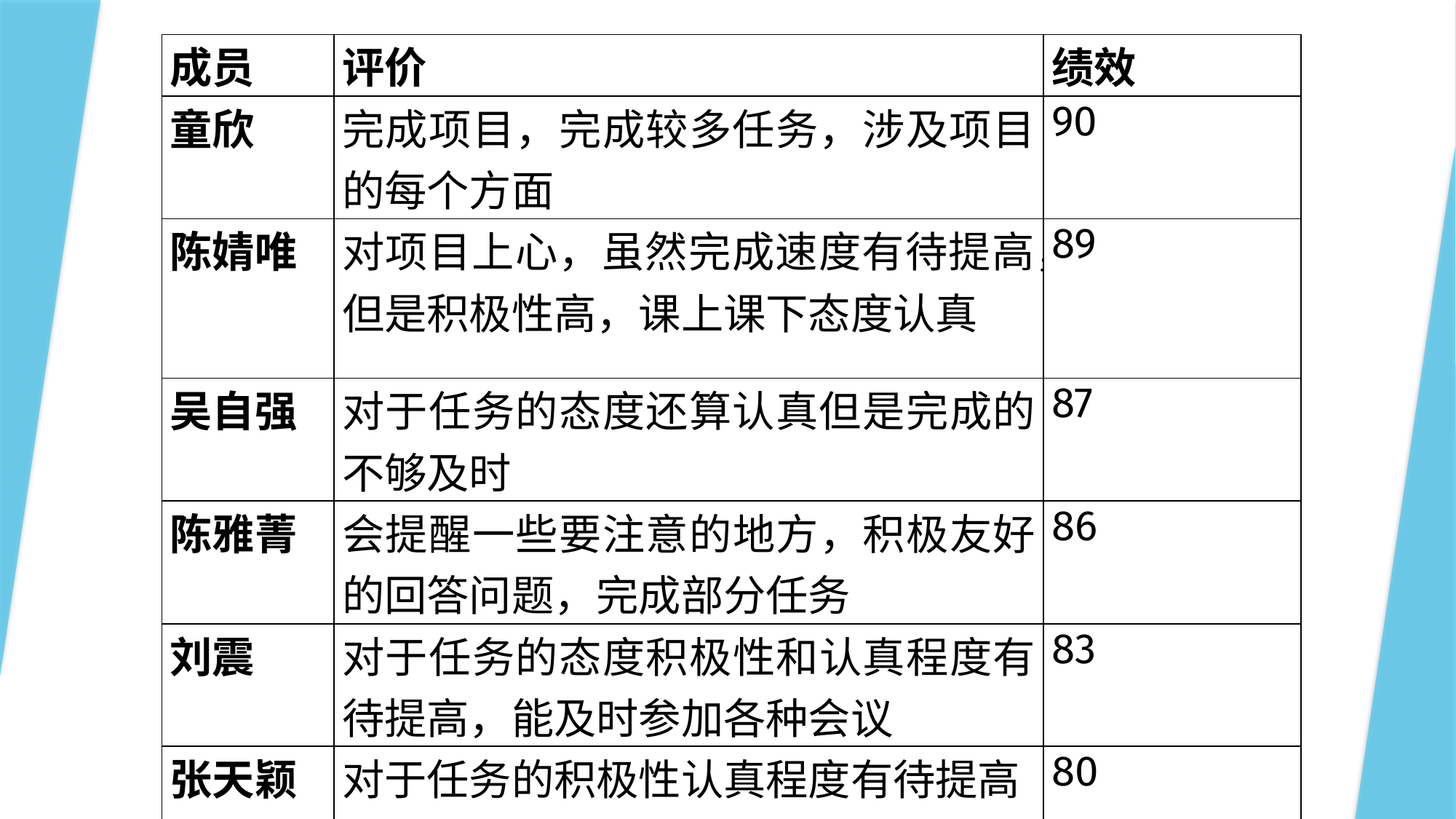

| 成员 | 评价 | 绩效 |
| --- | --- | --- |
| 童欣 | 完成项目，完成较多任务，涉及项目的每个方面 | 90 |
| 陈婧唯 | 对项目上心，虽然完成速度有待提高，但是积极性高，课上课下态度认真 | 89 |
| 吴自强 | 对于任务的态度还算认真但是完成的不够及时 | 87 |
| 陈雅菁 | 会提醒一些要注意的地方，积极友好的回答问题，完成部分任务 | 86 |
| 刘震 | 对于任务的态度积极性和认真程度有待提高，能及时参加各种会议 | 83 |
| 张天颖 | 对于任务的积极性认真程度有待提高 | 80 |